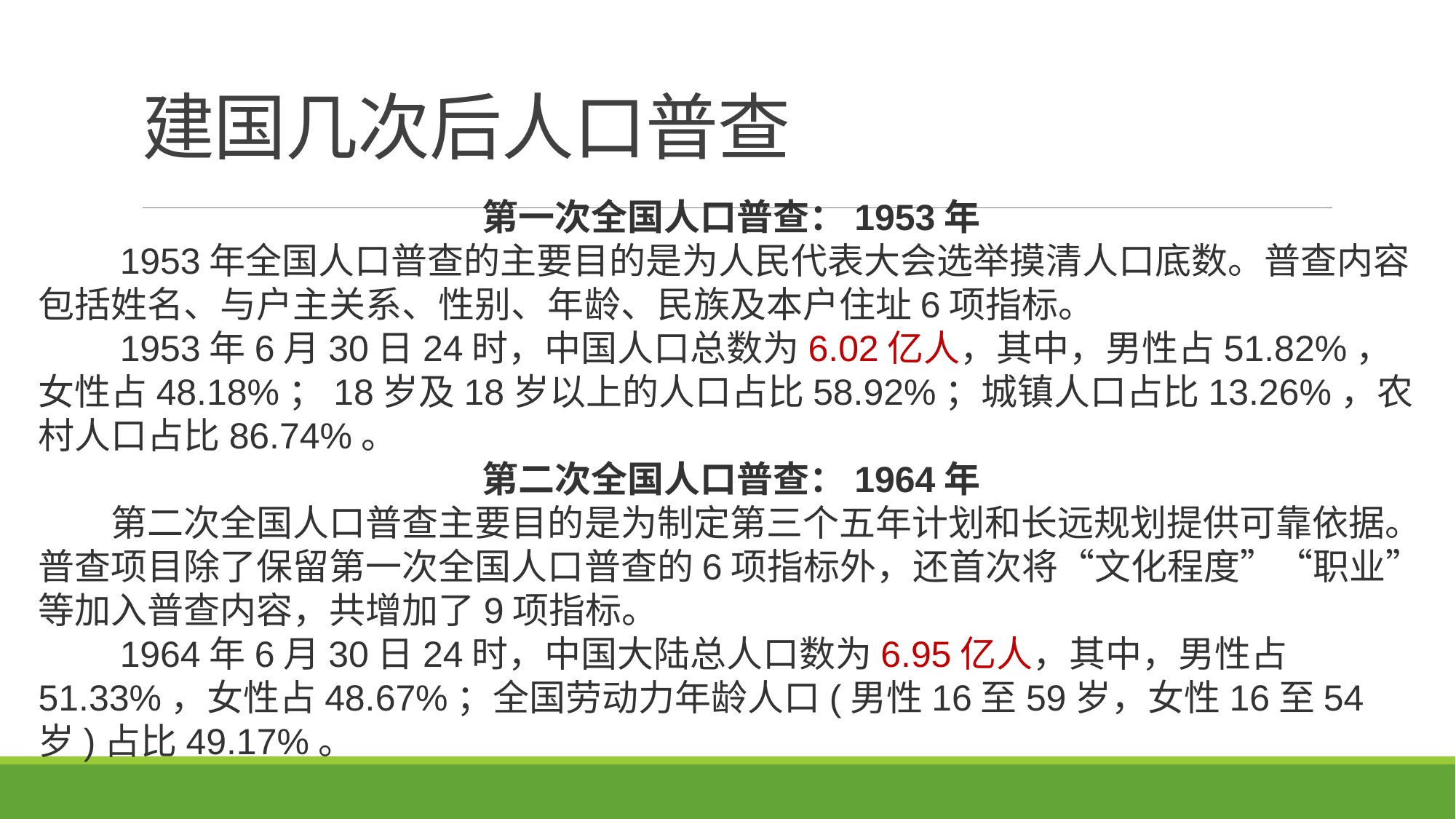

# 建国几次后人口普查
第一次全国人口普查：1953年
　　1953年全国人口普查的主要目的是为人民代表大会选举摸清人口底数。普查内容包括姓名、与户主关系、性别、年龄、民族及本户住址6项指标。
　　1953年6月30日24时，中国人口总数为6.02亿人，其中，男性占51.82%，女性占48.18%；18岁及18岁以上的人口占比58.92%；城镇人口占比13.26%，农村人口占比86.74%。
第二次全国人口普查：1964年
　　第二次全国人口普查主要目的是为制定第三个五年计划和长远规划提供可靠依据。普查项目除了保留第一次全国人口普查的6项指标外，还首次将“文化程度”“职业”等加入普查内容，共增加了9项指标。
　　1964年6月30日24时，中国大陆总人口数为6.95亿人，其中，男性占51.33%，女性占48.67%；全国劳动力年龄人口(男性16至59岁，女性16至54岁)占比49.17%。

|  |
| --- |